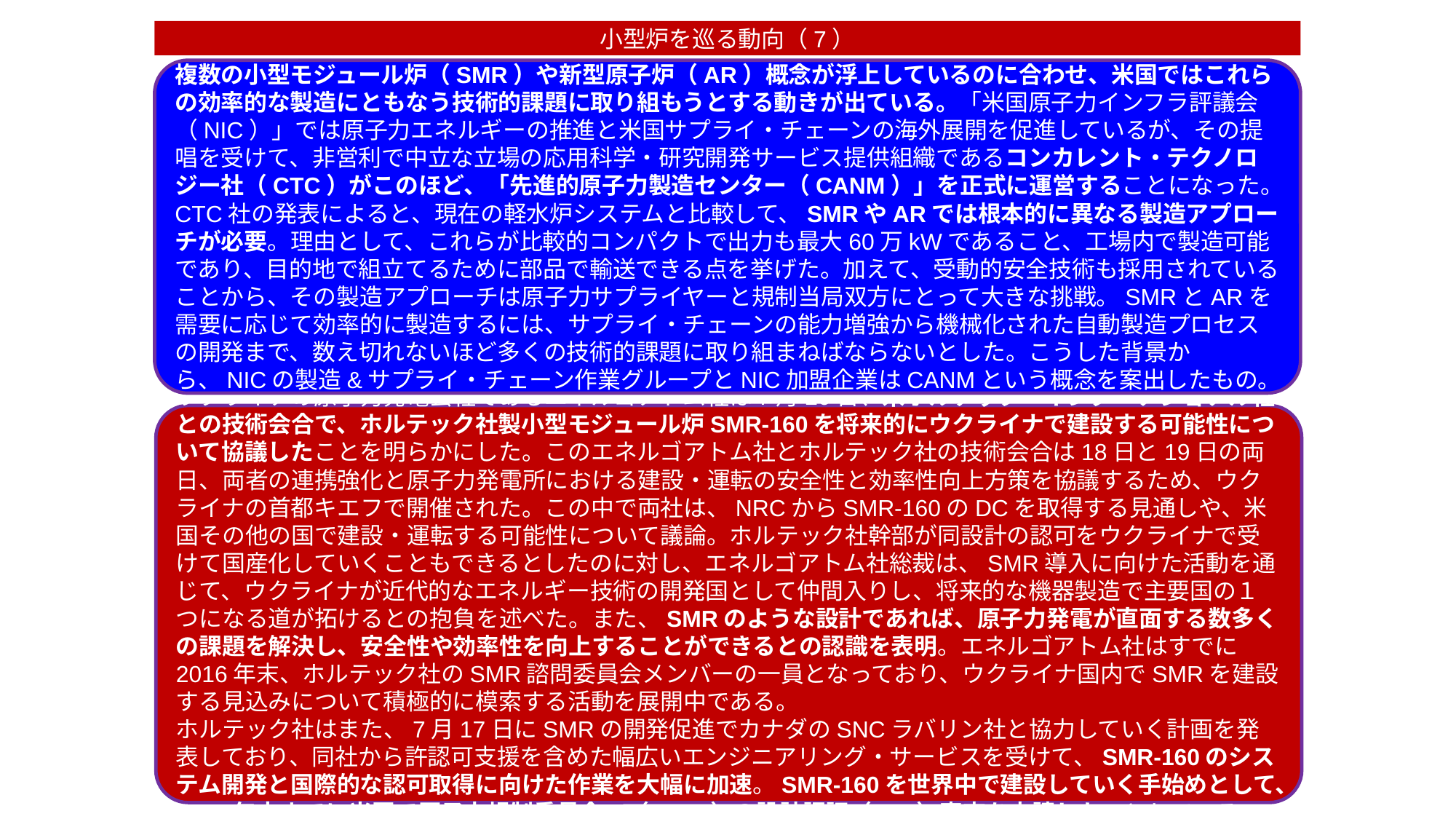

小型炉を巡る動向（7）
複数の小型モジュール炉（SMR）や新型原子炉（AR）概念が浮上しているのに合わせ、米国ではこれらの効率的な製造にともなう技術的課題に取り組もうとする動きが出ている。「米国原子力インフラ評議会（NIC）」では原子力エネルギーの推進と米国サプライ・チェーンの海外展開を促進しているが、その提唱を受けて、非営利で中立な立場の応用科学・研究開発サービス提供組織であるコンカレント・テクノロジー社（CTC）がこのほど、「先進的原子力製造センター（CANM）」を正式に運営することになった。CTC社の発表によると、現在の軽水炉システムと比較して、SMRやARでは根本的に異なる製造アプローチが必要。理由として、これらが比較的コンパクトで出力も最大60万kWであること、工場内で製造可能であり、目的地で組立てるために部品で輸送できる点を挙げた。加えて、受動的安全技術も採用されていることから、その製造アプローチは原子力サプライヤーと規制当局双方にとって大きな挑戦。SMRとARを需要に応じて効率的に製造するには、サプライ・チェーンの能力増強から機械化された自動製造プロセスの開発まで、数え切れないほど多くの技術的課題に取り組まねばならないとした。こうした背景から、NICの製造&サプライ・チェーン作業グループとNIC加盟企業はCANMという概念を案出したもの。
ウクライナの原子力発電公社であるエネルゴアトム社は7月20日、米ホルテック・インターナショナル社との技術会合で、ホルテック社製小型モジュール炉SMR-160を将来的にウクライナで建設する可能性について協議したことを明らかにした。このエネルゴアトム社とホルテック社の技術会合は18日と19日の両日、両者の連携強化と原子力発電所における建設・運転の安全性と効率性向上方策を協議するため、ウクライナの首都キエフで開催された。この中で両社は、NRCからSMR-160のDCを取得する見通しや、米国その他の国で建設・運転する可能性について議論。ホルテック社幹部が同設計の認可をウクライナで受けて国産化していくこともできるとしたのに対し、エネルゴアトム社総裁は、SMR導入に向けた活動を通じて、ウクライナが近代的なエネルギー技術の開発国として仲間入りし、将来的な機器製造で主要国の１つになる道が拓けるとの抱負を述べた。また、SMRのような設計であれば、原子力発電が直面する数多くの課題を解決し、安全性や効率性を向上することができるとの認識を表明。エネルゴアトム社はすでに2016年末、ホルテック社のSMR諮問委員会メンバーの一員となっており、ウクライナ国内でSMRを建設する見込みについて積極的に模索する活動を展開中である。
ホルテック社はまた、7月17日にSMRの開発促進でカナダのSNCラバリン社と協力していく計画を発表しており、同社から許認可支援を含めた幅広いエンジニアリング・サービスを受けて、SMR-160のシステム開発と国際的な認可取得に向けた作業を大幅に加速。SMR-160を世界中で建設していく手始めとして、2018年末までに米国で原子力規制委員会　（NRC）の設計認証（DC）審査を申請したいとしている。